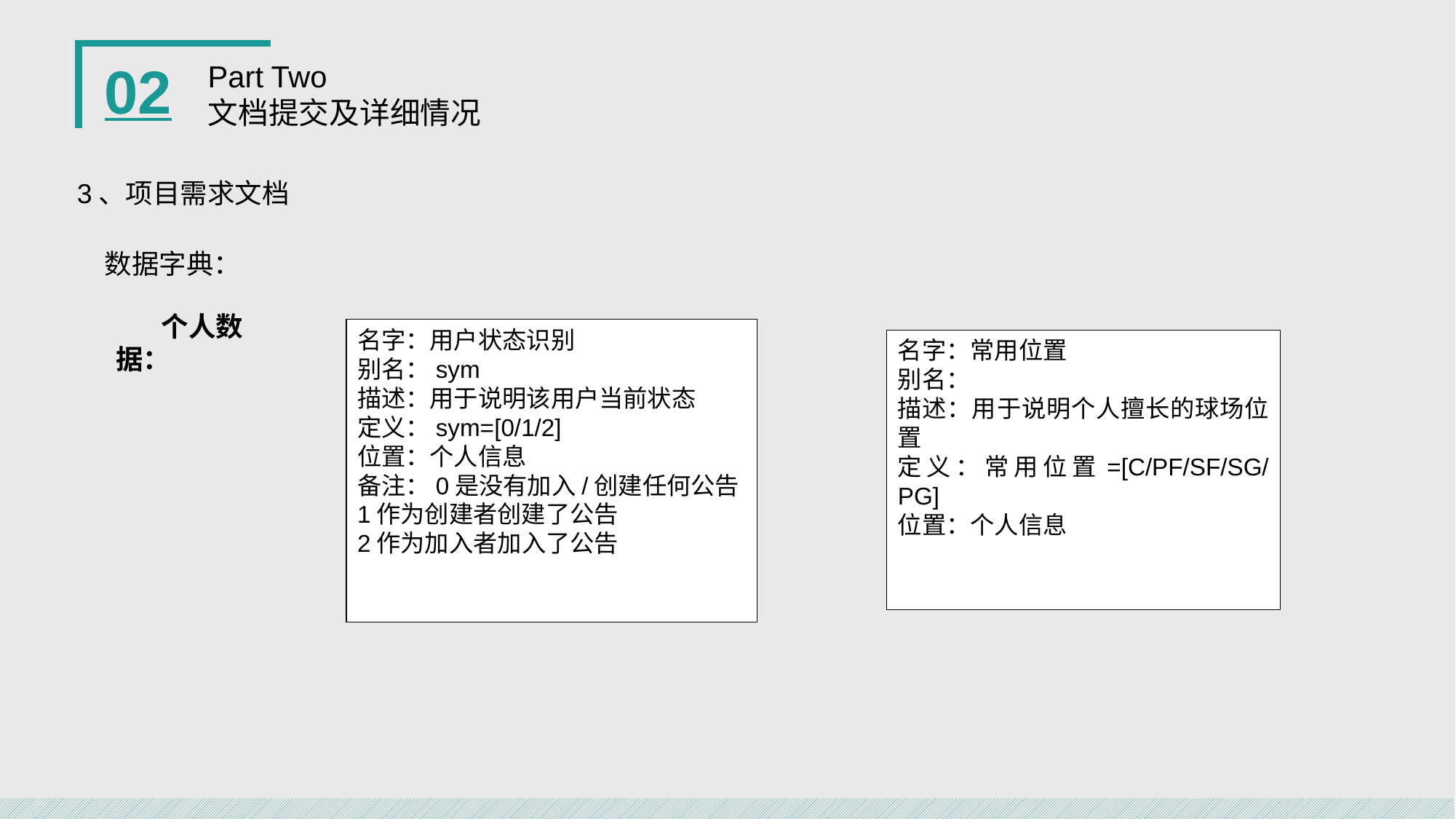

02
Part Two
文档提交及详细情况
3、项目需求文档

数据字典：
个人数据：
名字：用户状态识别
别名：sym
描述：用于说明该用户当前状态
定义：sym=[0/1/2]
位置：个人信息
备注：0是没有加入/创建任何公告
1作为创建者创建了公告
2作为加入者加入了公告
名字：常用位置
别名：
描述：用于说明个人擅长的球场位置
定义：常用位置=[C/PF/SF/SG/PG]
位置：个人信息